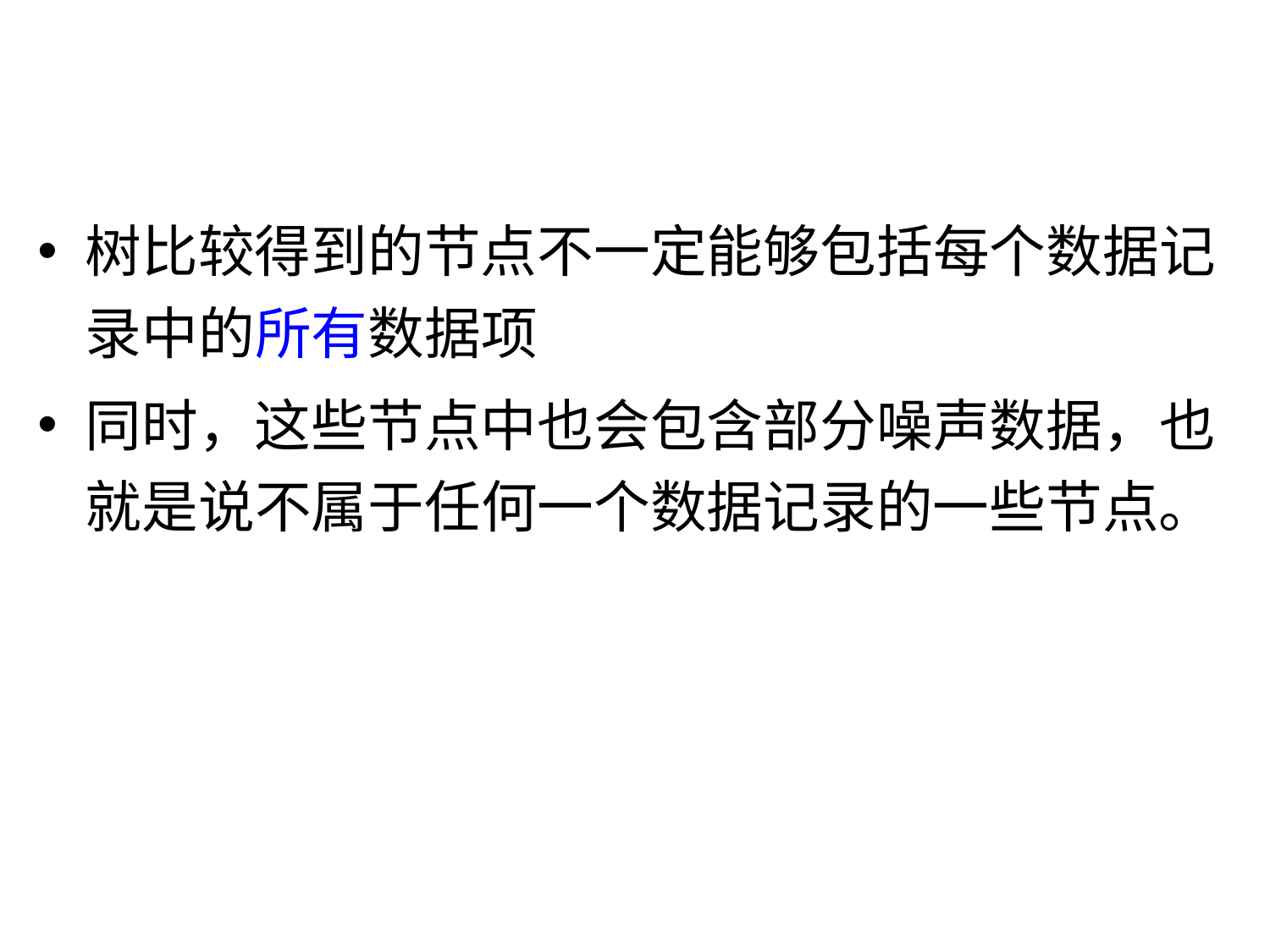

#
树比较得到的节点不一定能够包括每个数据记录中的所有数据项
同时，这些节点中也会包含部分噪声数据，也就是说不属于任何一个数据记录的一些节点。